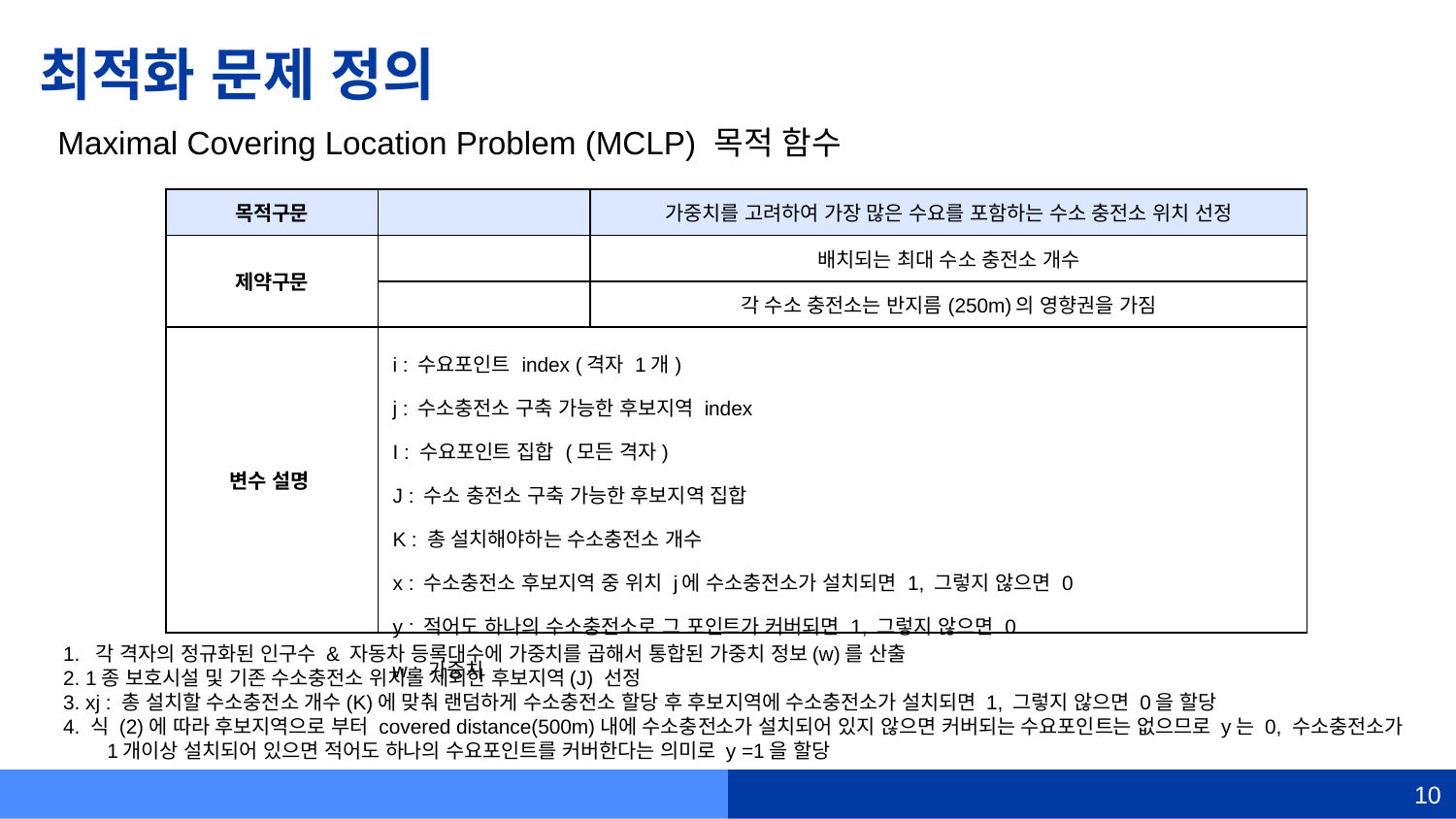

# 최적화 문제 정의
Maximal Covering Location Problem (MCLP) 목적 함수

| 목적구문 |  | 가중치를 고려하여 가장 많은 수요를 포함하는 수소 충전소 위치 선정 |
| --- | --- | --- |
| 제약구문 |  | 배치되는 최대 수소 충전소 개수 |
| 제약구문 |  | 각 수소 충전소는 반지름(250m)의 영향권을 가짐 |
| 변수 설명 | i : 수요포인트 index (격자 1개) j : 수소충전소 구축 가능한 후보지역 index I : 수요포인트 집합 (모든 격자) J : 수소 충전소 구축 가능한 후보지역 집합 K : 총 설치해야하는 수소충전소 개수 x : 수소충전소 후보지역 중 위치 j에 수소충전소가 설치되면 1, 그렇지 않으면 0 y : 적어도 하나의 수소충전소로 그 포인트가 커버되면 1, 그렇지 않으면 0 w : 가중치 | i : 수요포인트 index (격자 1개) j : 수소충전소 구축 가능한 후보지역 index I : 수요포인트 집합 (모든 격자) J : 수소 충전소 구축 가능한 후보지역 집합 K : 총 설치해야하는 수소충전소 개수 x : 수소충전소 후보지역 중 위치 j에 수소충전소가 설치되면 1, 그렇지 않으면 0 y : 적어도 하나의 수소충전소로 그 포인트가 커버되면 1, 그렇지 않으면 0 w : 가중치 |
1.  각 격자의 정규화된 인구수 & 자동차 등록대수에 가중치를 곱해서 통합된 가중치 정보(w)를 산출
2. 1종 보호시설 및 기존 수소충전소 위치를 제외한 후보지역(J) 선정
3. xj : 총 설치할 수소충전소 개수(K)에 맞춰 랜덤하게 수소충전소 할당 후 후보지역에 수소충전소가 설치되면 1, 그렇지 않으면 0을 할당
4. 식 (2)에 따라 후보지역으로 부터 covered distance(500m)내에 수소충전소가 설치되어 있지 않으면 커버되는 수요포인트는 없으므로 y는 0, 수소충전소가         1개이상 설치되어 있으면 적어도 하나의 수요포인트를 커버한다는 의미로 y =1을 할당
10